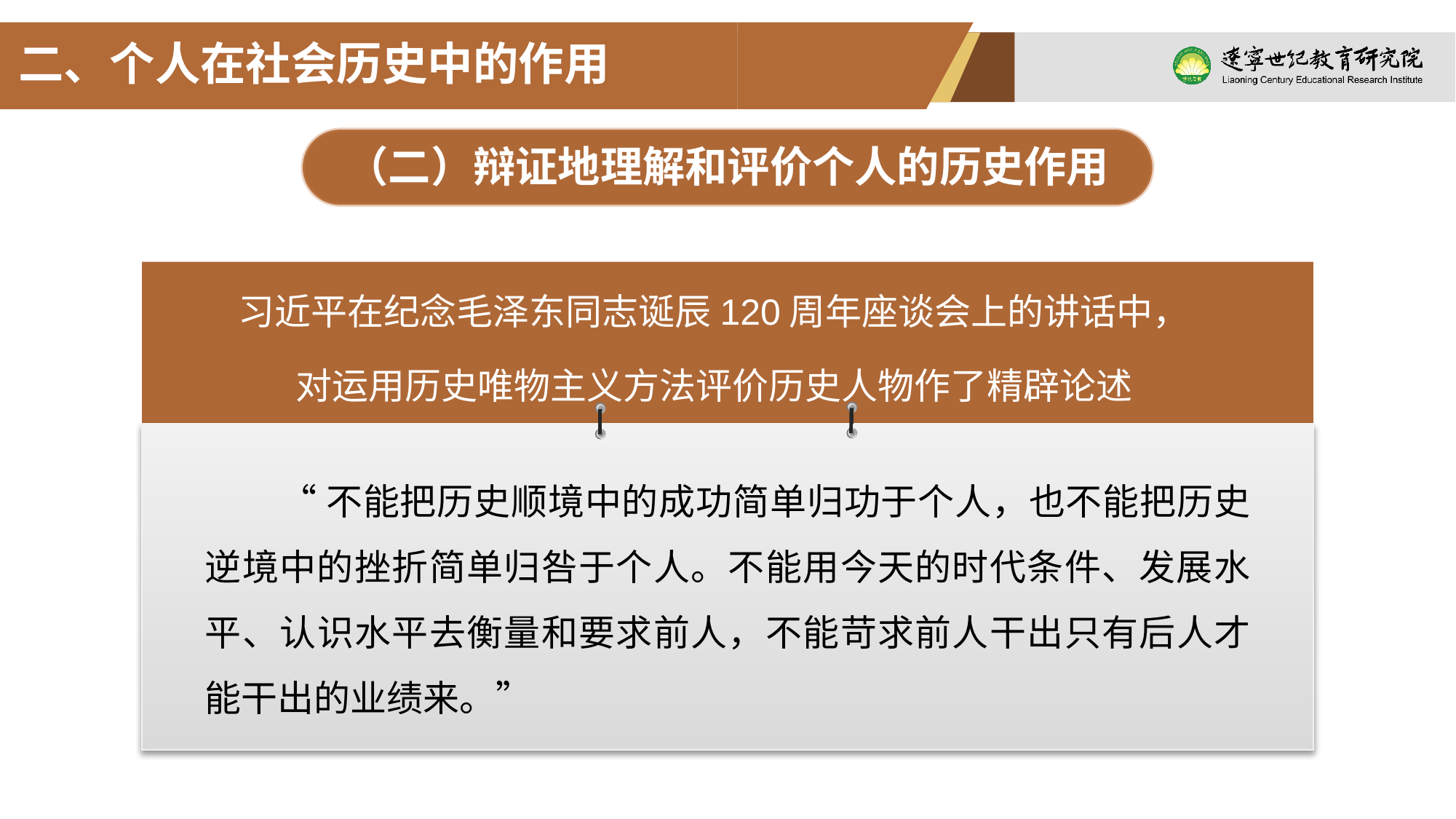

二、个人在社会历史中的作用
（二）辩证地理解和评价个人的历史作用
习近平在纪念毛泽东同志诞辰120周年座谈会上的讲话中，
对运用历史唯物主义方法评价历史人物作了精辟论述

“不能把历史顺境中的成功简单归功于个人，也不能把历史逆境中的挫折简单归咎于个人。不能用今天的时代条件、发展水平、认识水平去衡量和要求前人，不能苛求前人干出只有后人才能干出的业绩来。”